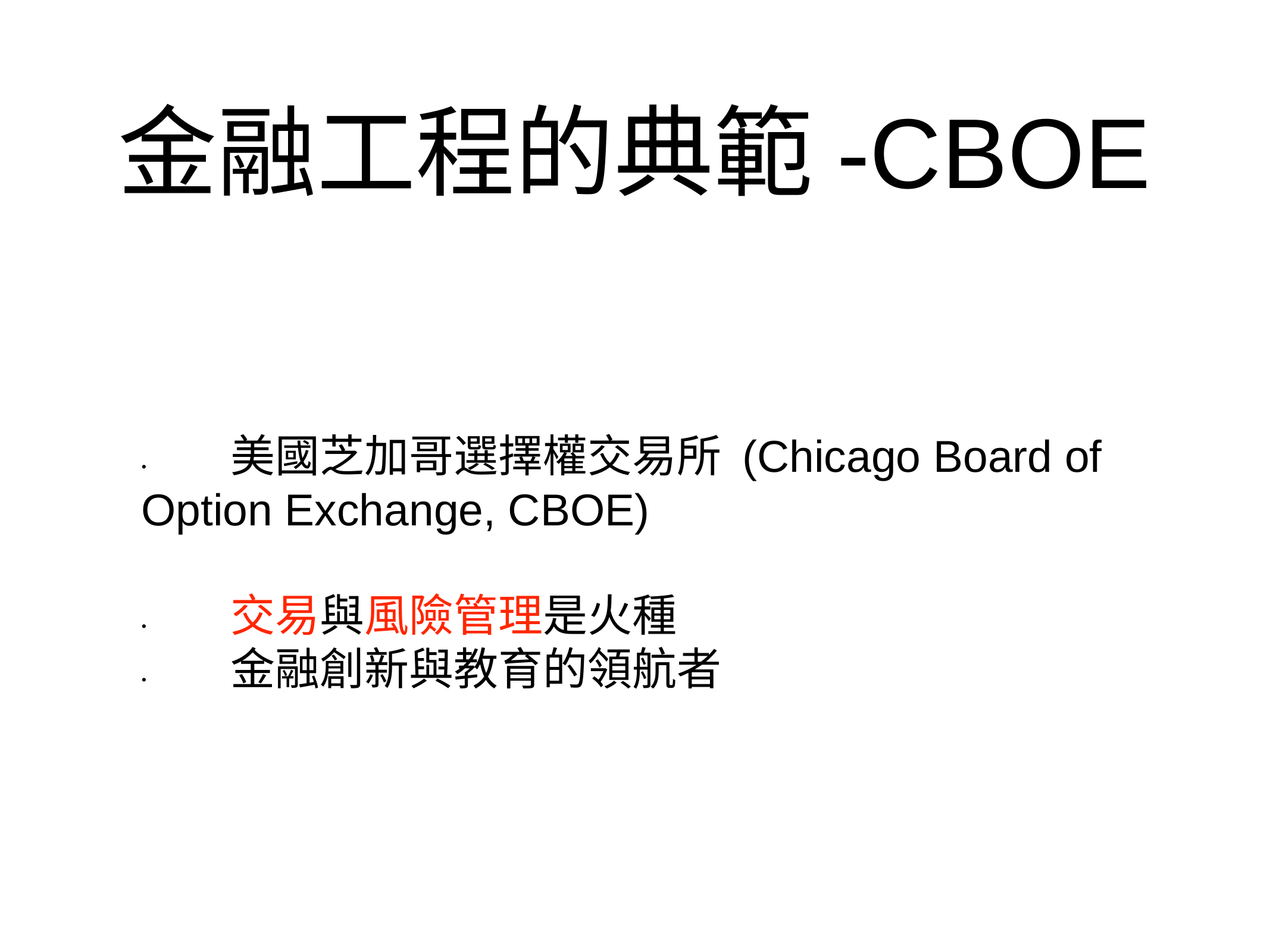

# 金融工程的典範-CBOE
	•	美國芝加哥選擇權交易所 (Chicago Board of Option Exchange, CBOE)
	•	交易與風險管理是火種
	•	金融創新與教育的領航者
79